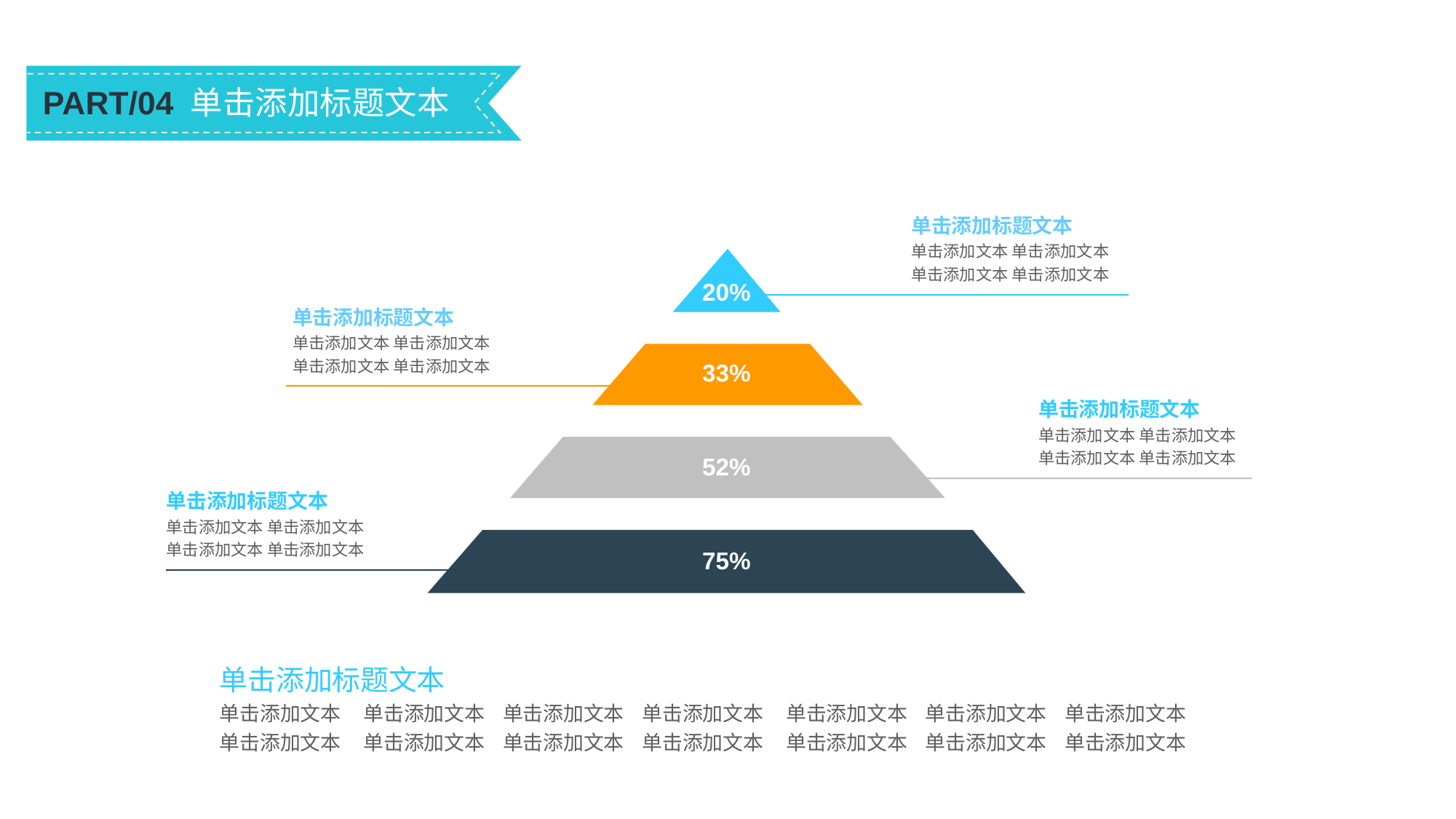

PART/04 单击添加标题文本
单击添加标题文本
单击添加文本 单击添加文本
单击添加文本 单击添加文本

20%

单击添加标题文本
单击添加文本 单击添加文本
单击添加文本 单击添加文本

33%

单击添加标题文本
单击添加文本 单击添加文本
单击添加文本 单击添加文本

52%

单击添加标题文本
单击添加文本 单击添加文本
单击添加文本 单击添加文本

75%

单击添加标题文本
单击添加文本     单击添加文本    单击添加文本    单击添加文本     单击添加文本    单击添加文本    单击添加文本
单击添加文本     单击添加文本    单击添加文本    单击添加文本     单击添加文本    单击添加文本    单击添加文本